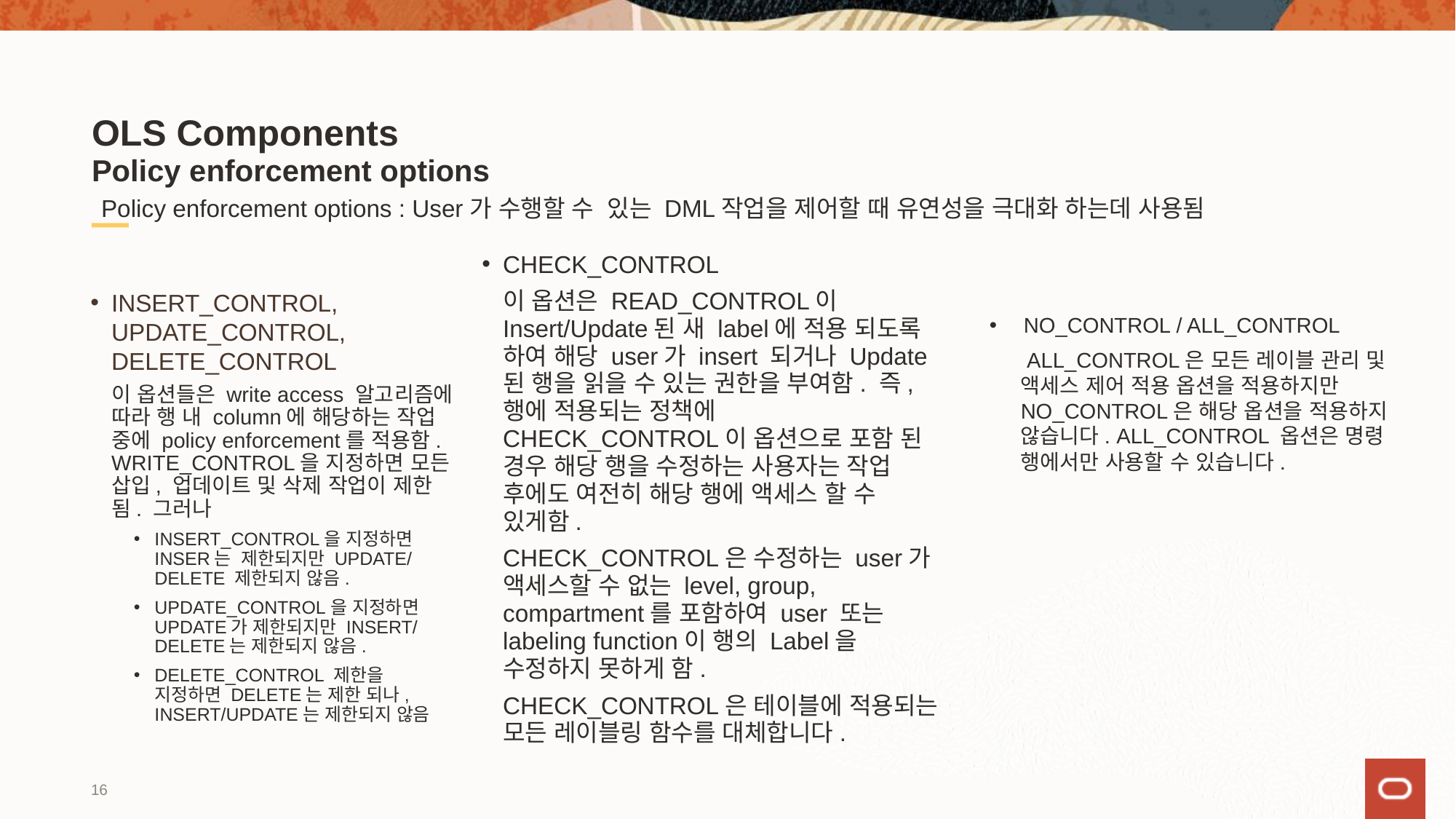

# OLS Components Policy enforcement options
Policy enforcement options : User가 수행할 수  있는 DML작업을 제어할 때 유연성을 극대화 하는데 사용됨
CHECK_CONTROL
이 옵션은 READ_CONTROL이 Insert/Update된 새 label에 적용 되도록 하여 해당 user가 insert 되거나 Update된 행을 읽을 수 있는 권한을 부여함. 즉, 행에 적용되는 정책에 CHECK_CONTROL이 옵션으로 포함 된 경우 해당 행을 수정하는 사용자는 작업 후에도 여전히 해당 행에 액세스 할 수 있게함.
CHECK_CONTROL은 수정하는 user가 액세스할 수 없는 level, group, compartment를 포함하여 user 또는 labeling function이 행의 Label을 수정하지 못하게 함.
CHECK_CONTROL은 테이블에 적용되는 모든 레이블링 함수를 대체합니다.
INSERT_CONTROL, UPDATE_CONTROL, DELETE_CONTROL
이 옵션들은 write access 알고리즘에 따라 행 내 column에 해당하는 작업 중에 policy enforcement를 적용함. WRITE_CONTROL을 지정하면 모든 삽입, 업데이트 및 삭제 작업이 제한됨. 그러나
INSERT_CONTROL을 지정하면 INSER는  제한되지만 UPDATE/DELETE 제한되지 않음.
UPDATE_CONTROL을 지정하면 UPDATE가 제한되지만 INSERT/DELETE는 제한되지 않음.
DELETE_CONTROL 제한을 지정하면 DELETE는 제한 되나, INSERT/UPDATE는 제한되지 않음
NO_CONTROL / ALL_CONTROL
 ALL_CONTROL은 모든 레이블 관리 및 액세스 제어 적용 옵션을 적용하지만 NO_CONTROL은 해당 옵션을 적용하지 않습니다. ALL_CONTROL 옵션은 명령 행에서만 사용할 수 있습니다.
16